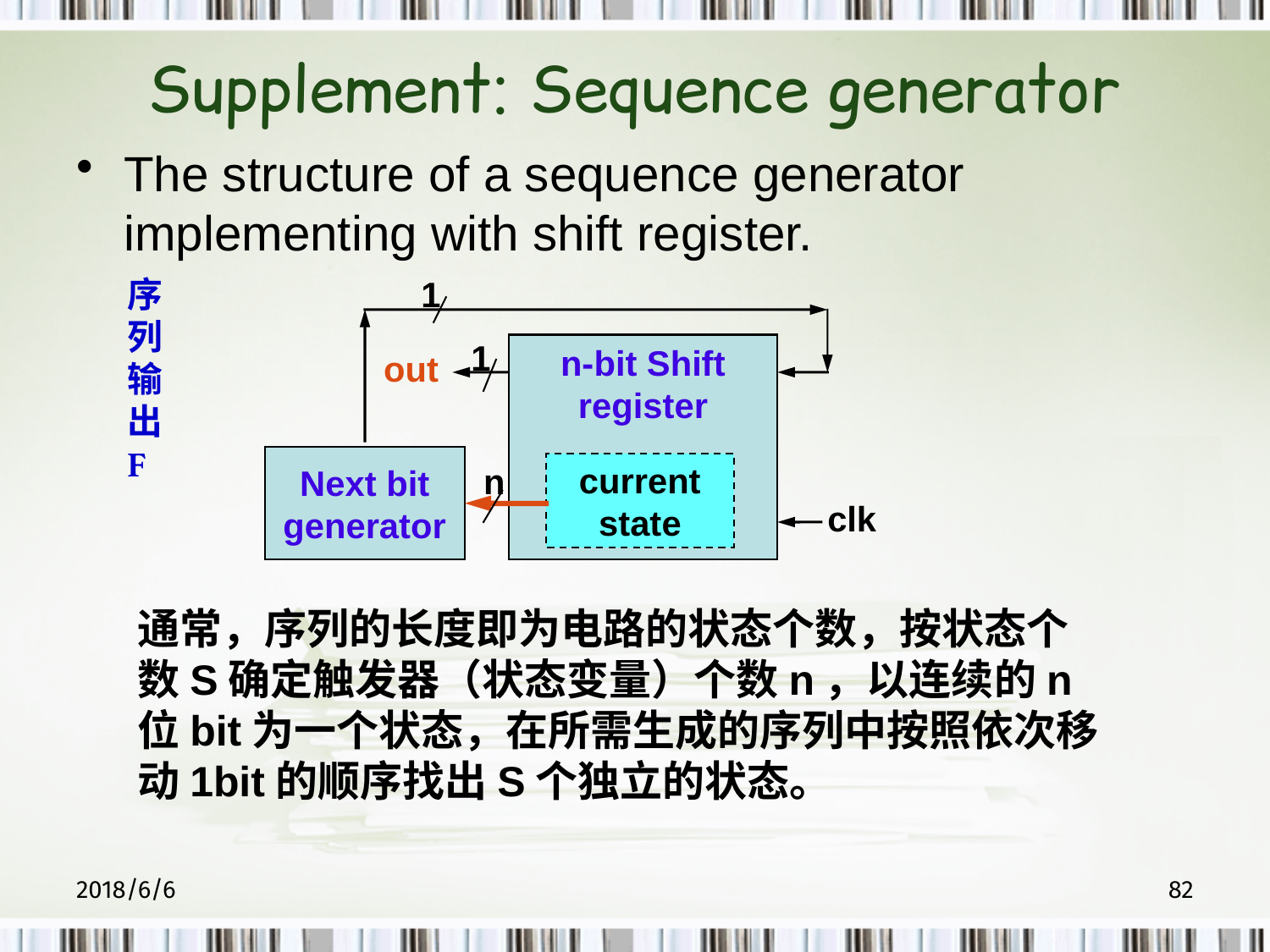

# Supplement: Sequence generator
The structure of a sequence generator implementing with shift register.
序列输出F
1

1
out

n-bit Shift register
clk

Next bit generator
n

current state
通常，序列的长度即为电路的状态个数，按状态个数S确定触发器（状态变量）个数n，以连续的n位bit为一个状态，在所需生成的序列中按照依次移动1bit的顺序找出S个独立的状态。
2018/6/6
82